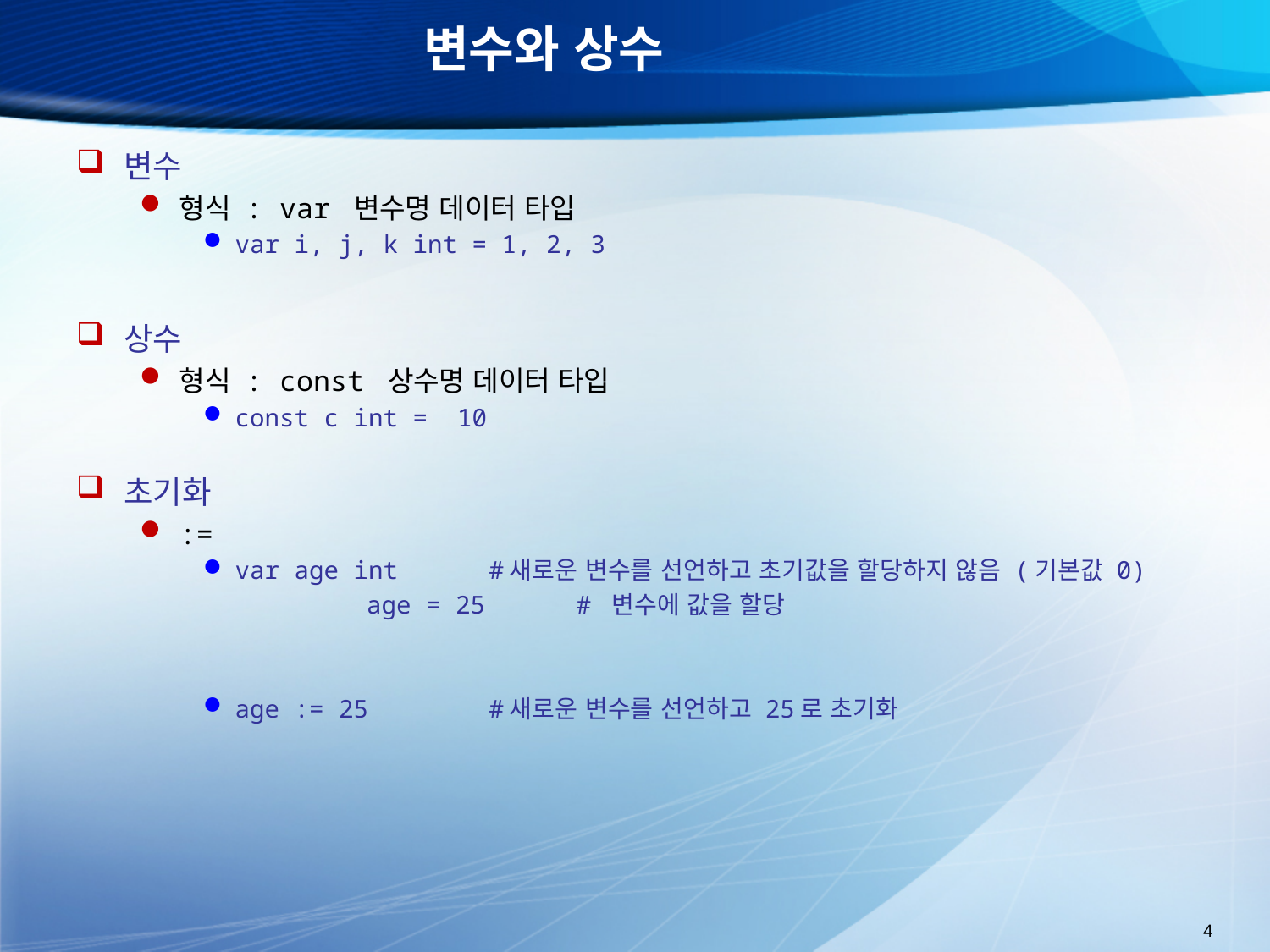

# 변수와 상수
변수
형식 : var 변수명 데이터 타입
var i, j, k int = 1, 2, 3

상수
형식 : const 상수명 데이터 타입
const c int =  10

초기화
:=
var age int 	#새로운 변수를 선언하고 초기값을 할당하지 않음 (기본값 0)
	   age = 25   	# 변수에 값을 할당

age := 25 	#새로운 변수를 선언하고 25로 초기화